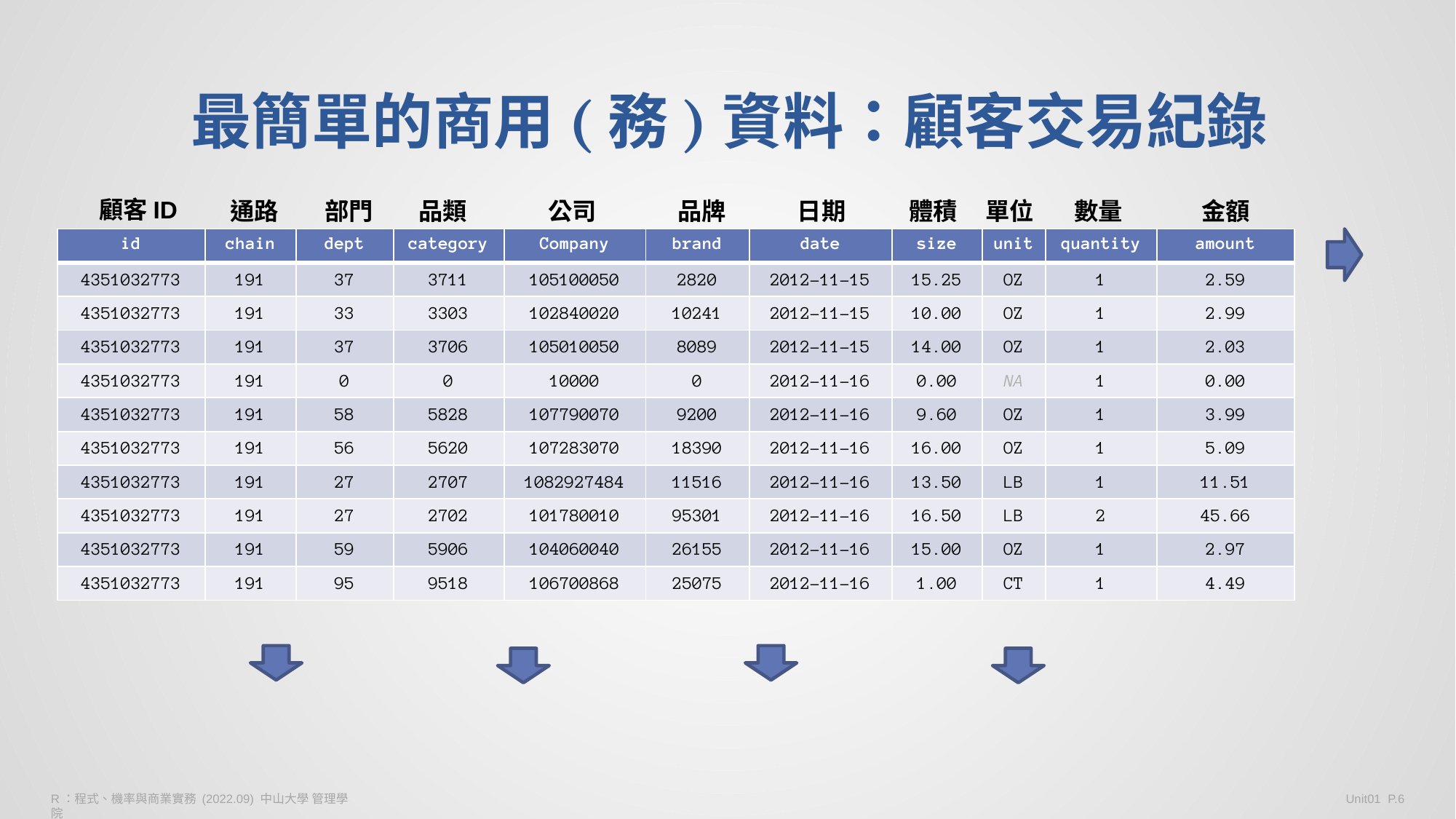

# 最簡單的商用(務)資料：顧客交易紀錄
顧客ID
通路
部門
品類
公司
品牌
日期
體積
單位
數量
金額
| id | chain | dept | category | Company | brand | date | size | unit | quantity | amount |
| --- | --- | --- | --- | --- | --- | --- | --- | --- | --- | --- |
| 4351032773 | 191 | 37 | 3711 | 105100050 | 2820 | 2012-11-15 | 15.25 | OZ | 1 | 2.59 |
| 4351032773 | 191 | 33 | 3303 | 102840020 | 10241 | 2012-11-15 | 10.00 | OZ | 1 | 2.99 |
| 4351032773 | 191 | 37 | 3706 | 105010050 | 8089 | 2012-11-15 | 14.00 | OZ | 1 | 2.03 |
| 4351032773 | 191 | 0 | 0 | 10000 | 0 | 2012-11-16 | 0.00 | NA | 1 | 0.00 |
| 4351032773 | 191 | 58 | 5828 | 107790070 | 9200 | 2012-11-16 | 9.60 | OZ | 1 | 3.99 |
| 4351032773 | 191 | 56 | 5620 | 107283070 | 18390 | 2012-11-16 | 16.00 | OZ | 1 | 5.09 |
| 4351032773 | 191 | 27 | 2707 | 1082927484 | 11516 | 2012-11-16 | 13.50 | LB | 1 | 11.51 |
| 4351032773 | 191 | 27 | 2702 | 101780010 | 95301 | 2012-11-16 | 16.50 | LB | 2 | 45.66 |
| 4351032773 | 191 | 59 | 5906 | 104060040 | 26155 | 2012-11-16 | 15.00 | OZ | 1 | 2.97 |
| 4351032773 | 191 | 95 | 9518 | 106700868 | 25075 | 2012-11-16 | 1.00 | CT | 1 | 4.49 |